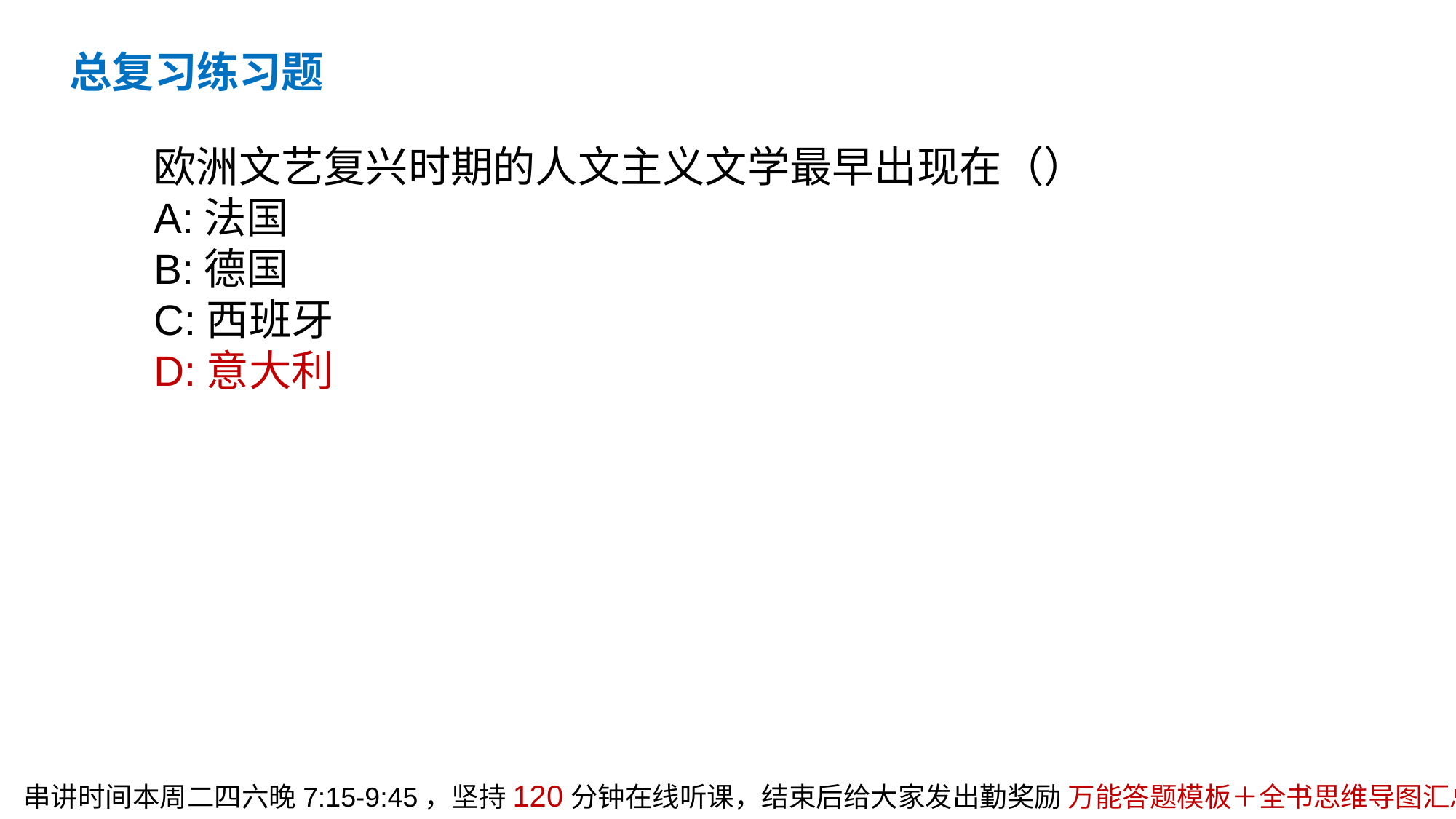

总复习练习题
欧洲文艺复兴时期的人文主义文学最早出现在（）
A:法国
B:德国
C:西班牙
D:意大利